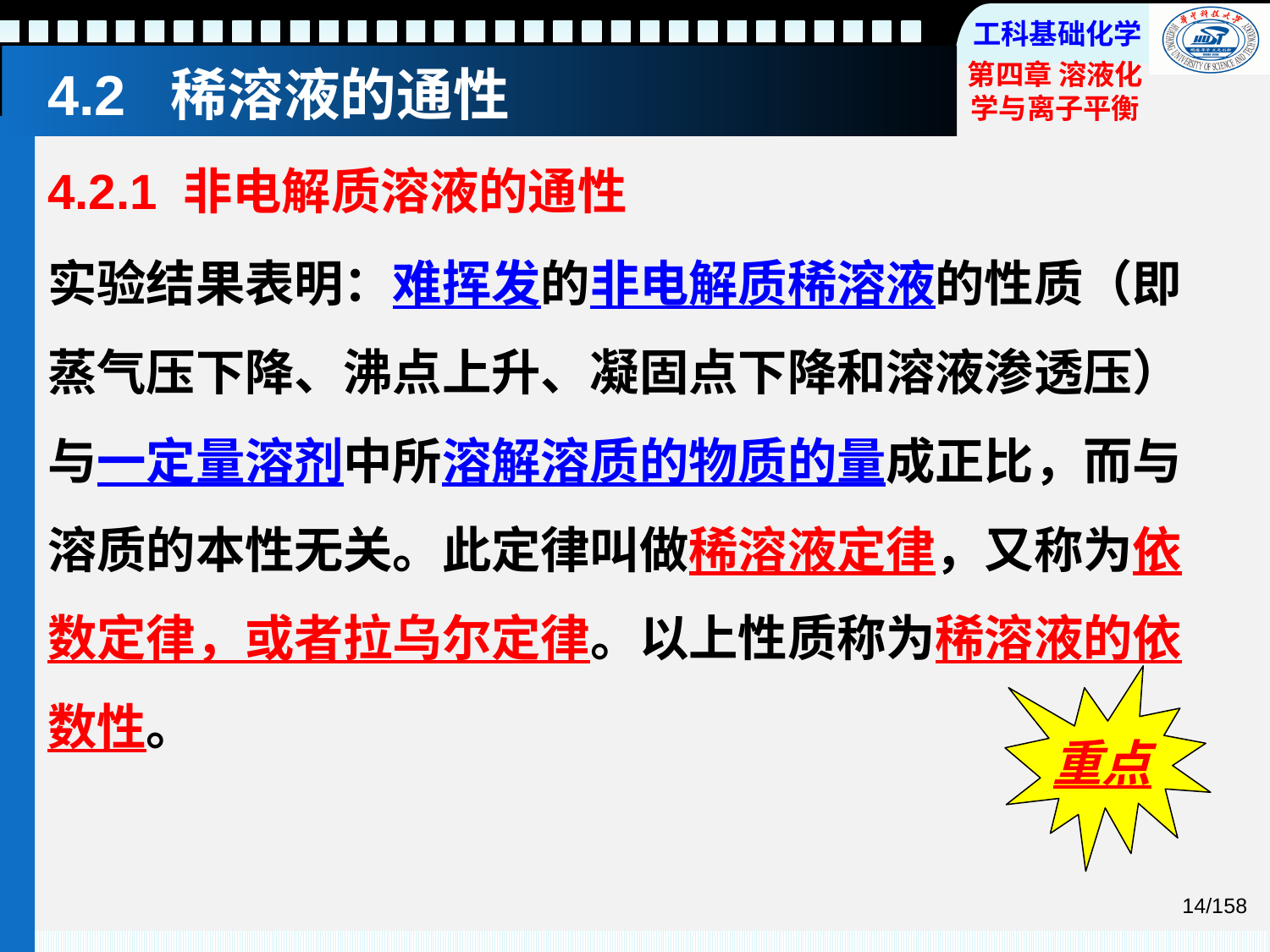

# 4.2  稀溶液的通性
4.2.1 非电解质溶液的通性
实验结果表明：难挥发的非电解质稀溶液的性质（即蒸气压下降、沸点上升、凝固点下降和溶液渗透压）与一定量溶剂中所溶解溶质的物质的量成正比，而与溶质的本性无关。此定律叫做稀溶液定律，又称为依数定律，或者拉乌尔定律。以上性质称为稀溶液的依数性。

重点